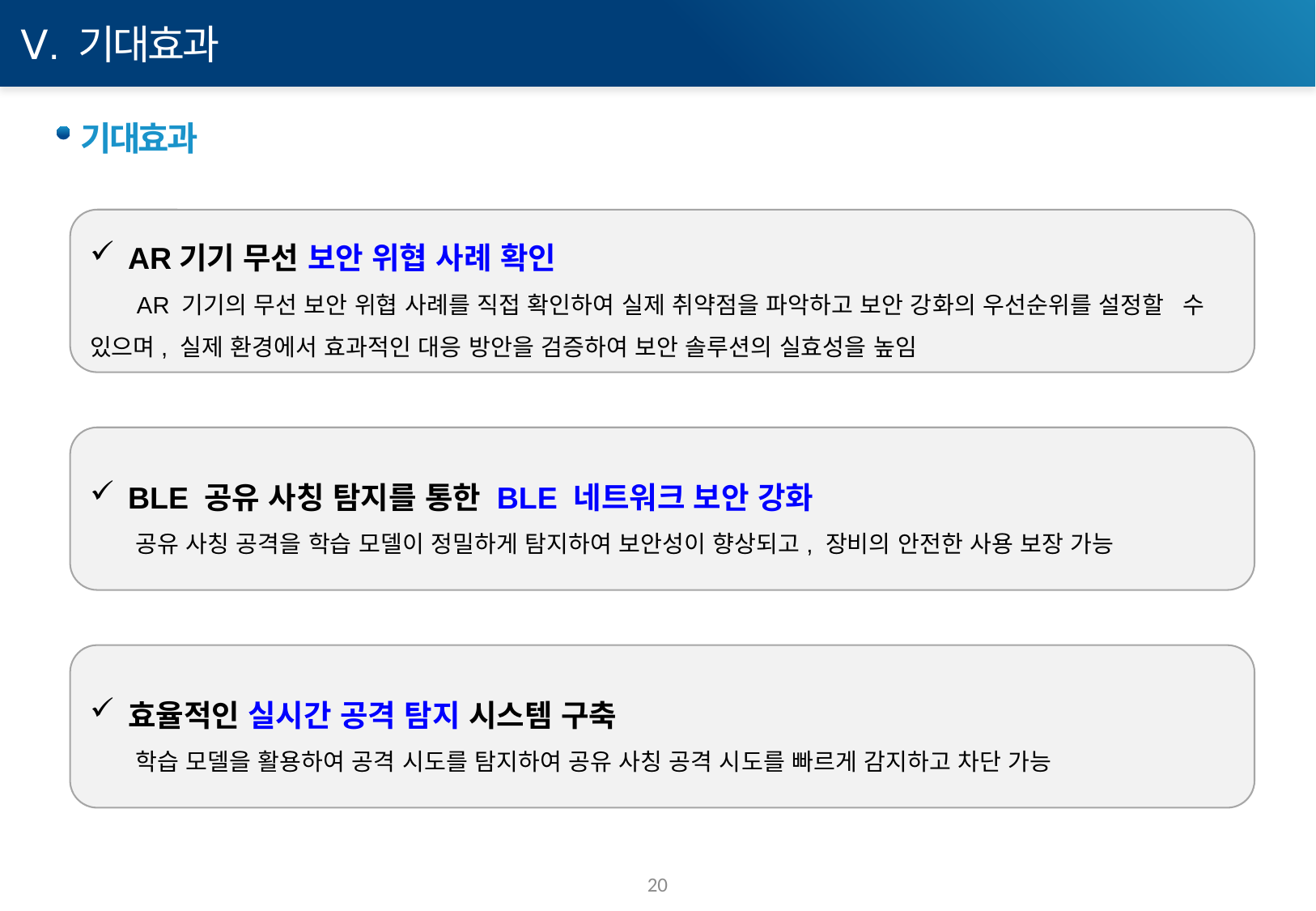

Ⅴ. 기대효과
기대효과

AR기기 무선 보안 위협 사례 확인
       AR 기기의 무선 보안 위협 사례를 직접 확인하여 실제 취약점을 파악하고 보안 강화의 우선순위를 설정할 	수 있으며, 실제 환경에서 효과적인 대응 방안을 검증하여 보안 솔루션의 실효성을 높임
BLE 공유 사칭 탐지를 통한 BLE 네트워크 보안 강화
      공유 사칭 공격을 학습 모델이 정밀하게 탐지하여 보안성이 향상되고, 장비의 안전한 사용 보장 가능
효율적인 실시간 공격 탐지 시스템 구축
      학습 모델을 활용하여 공격 시도를 탐지하여 공유 사칭 공격 시도를 빠르게 감지하고 차단 가능
20